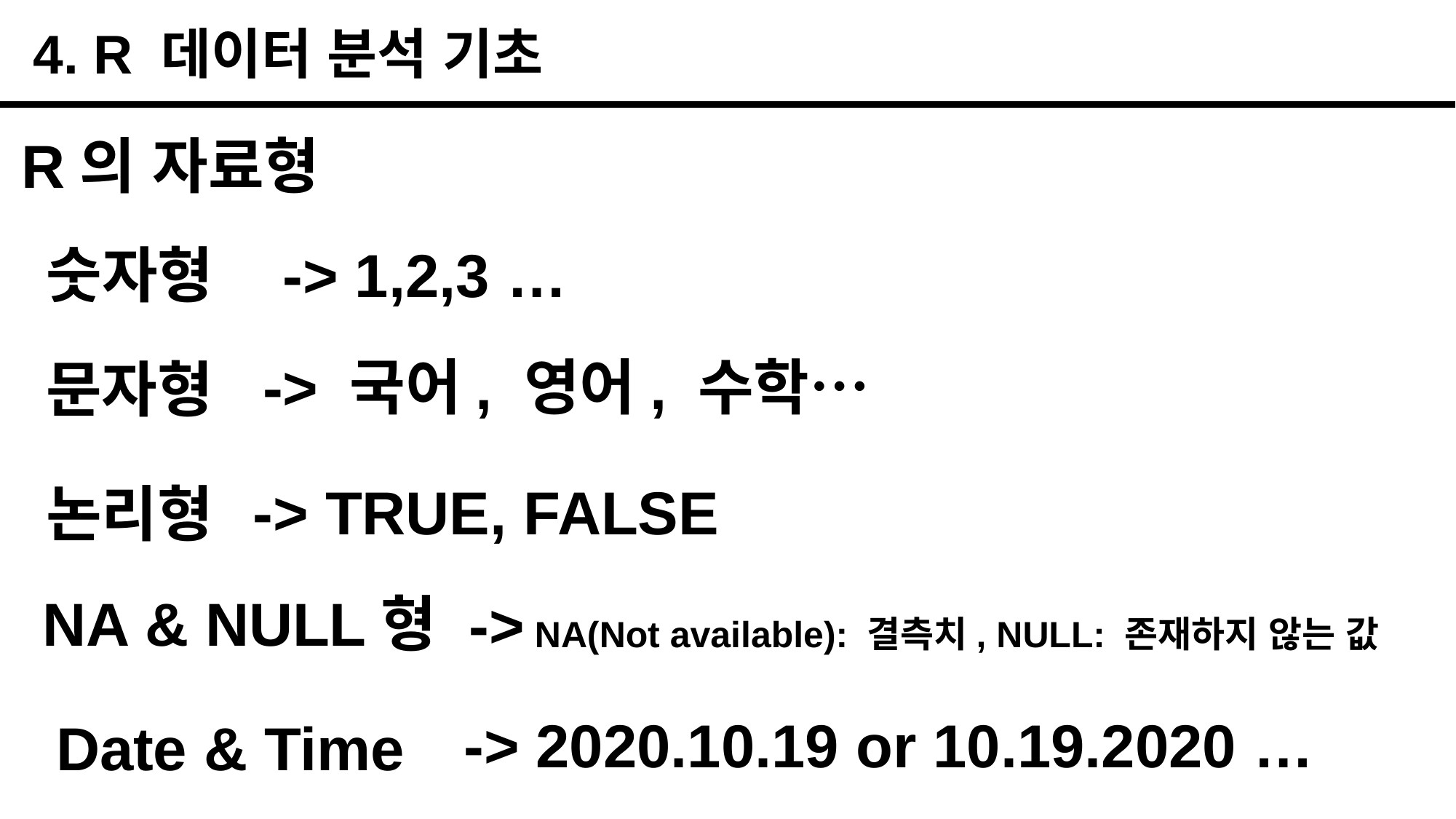

4. R 데이터 분석 기초
R의 자료형
숫자형
-> 1,2,3 …
-> 국어, 영어, 수학…
문자형
-> TRUE, FALSE
논리형
NA & NULL형
-> NA(Not available): 결측치, NULL: 존재하지 않는 값
-> 2020.10.19 or 10.19.2020 …
Date & Time